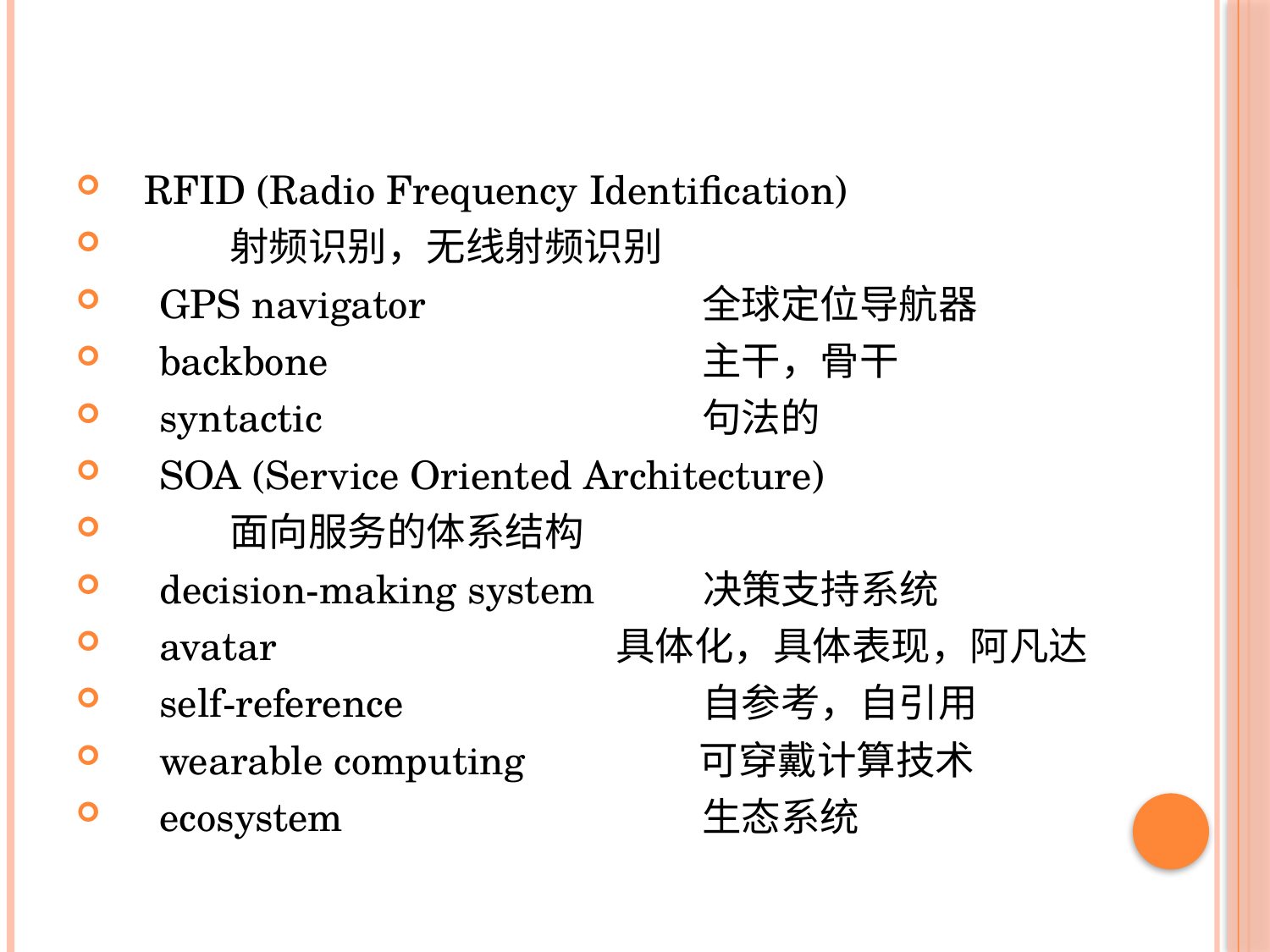

RFID (Radio Frequency Identification)
				射频识别，无线射频识别
　GPS navigator                      	全球定位导航器
　backbone                          	主干，骨干
　syntactic                           	句法的
　SOA (Service Oriented Architecture)
					面向服务的体系结构
　decision-making system         决策支持系统
　avatar                              具体化，具体表现，阿凡达
　self-reference                        	自参考，自引用
　wearable computing               可穿戴计算技术
　ecosystem                          	生态系统